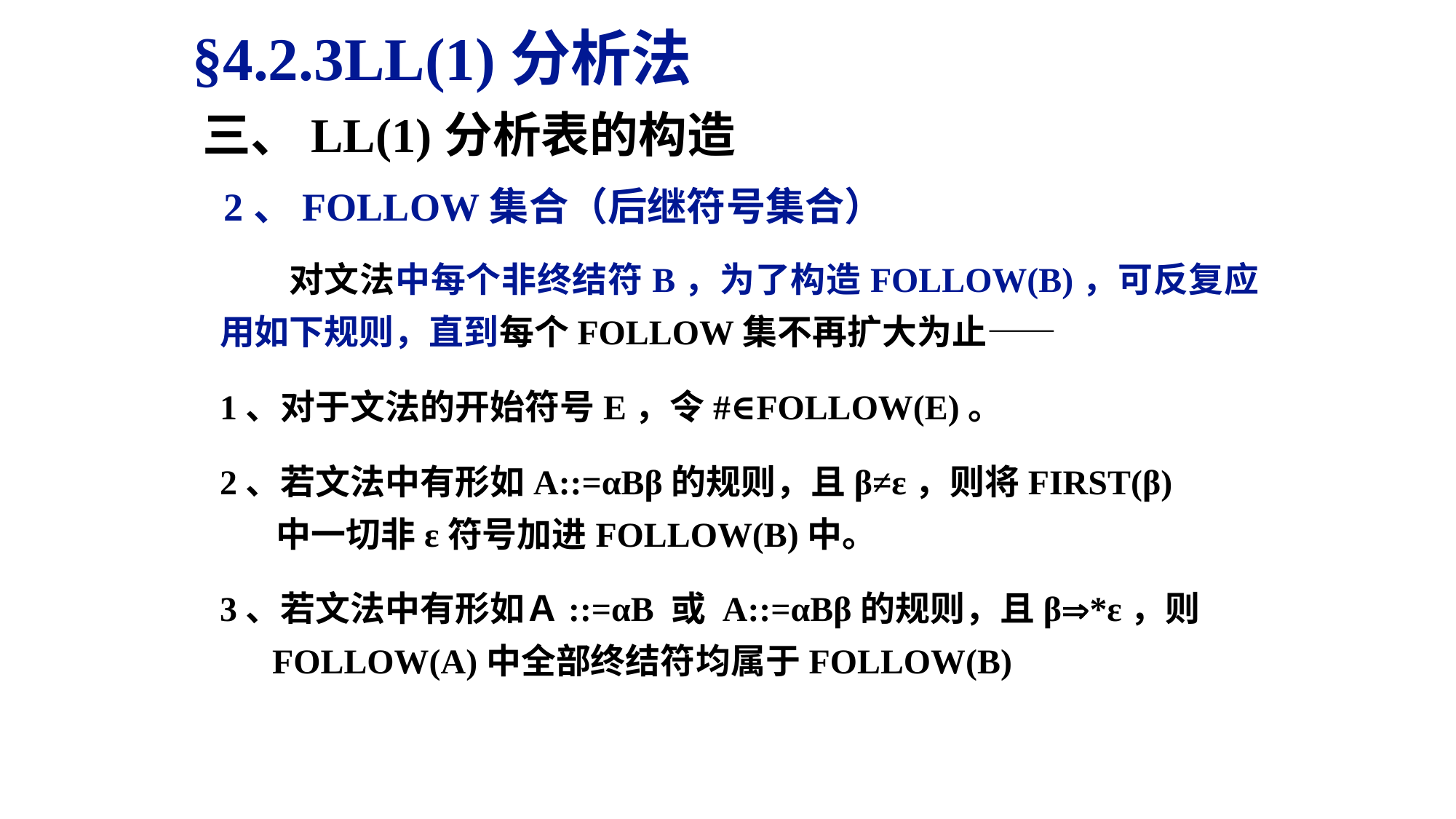

§4.2.3LL(1)分析法
三、LL(1)分析表的构造
2、FOLLOW集合（后继符号集合）
       对文法中每个非终结符B，为了构造FOLLOW(B)，可反复应用如下规则，直到每个FOLLOW集不再扩大为止——

1、对于文法的开始符号E，令#∈FOLLOW(E)。

2、若文法中有形如A::=αBβ的规则，且β≠ε，则将FIRST(β)
      中一切非ε符号加进FOLLOW(B)中。

3、若文法中有形如Ａ::=αB 或 A::=αBβ的规则，且β⇒*ε，则
      FOLLOW(A)中全部终结符均属于FOLLOW(B)